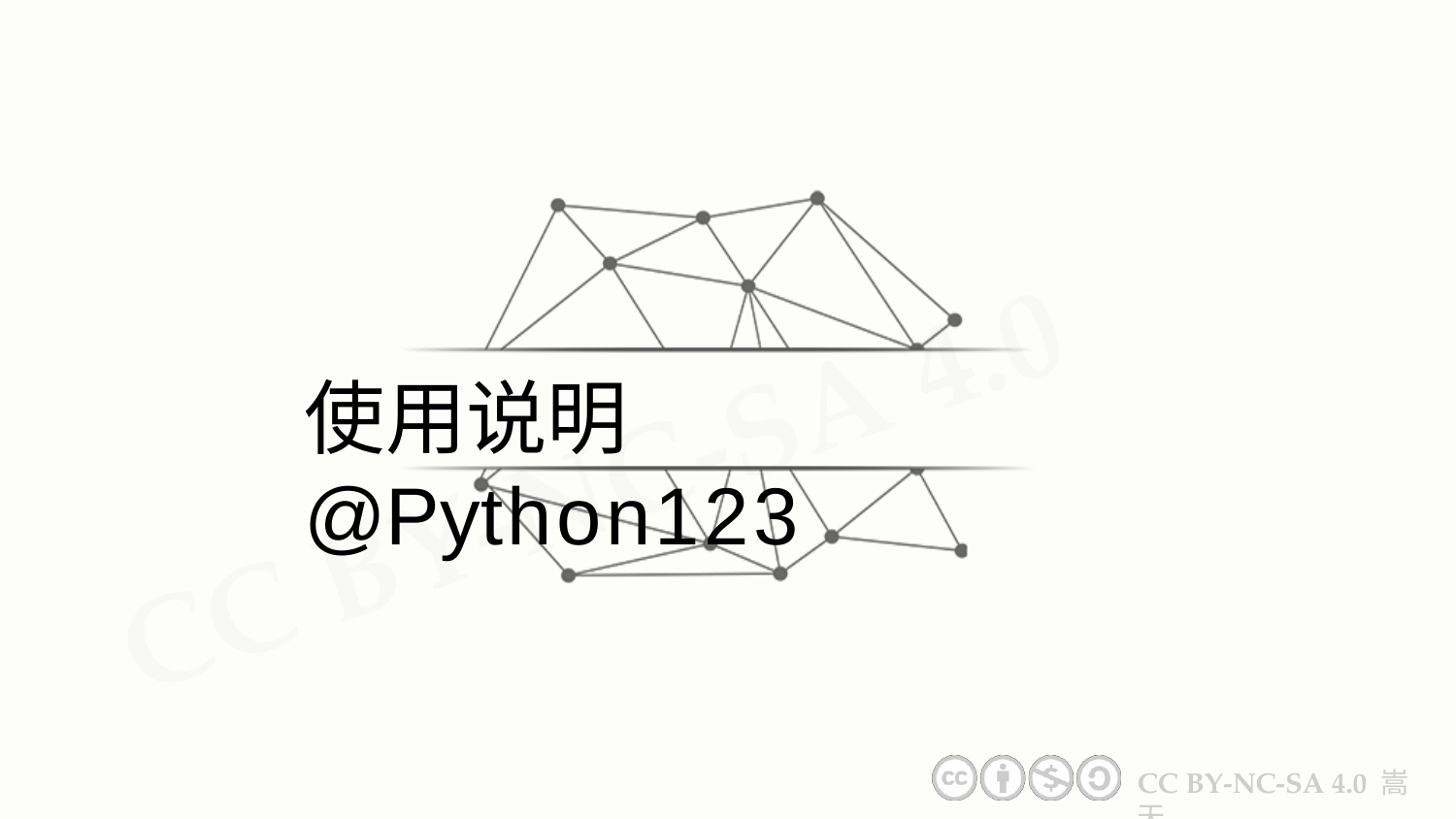

# 使用说明 @Python123

CC BY-NC-SA 4.0 嵩天